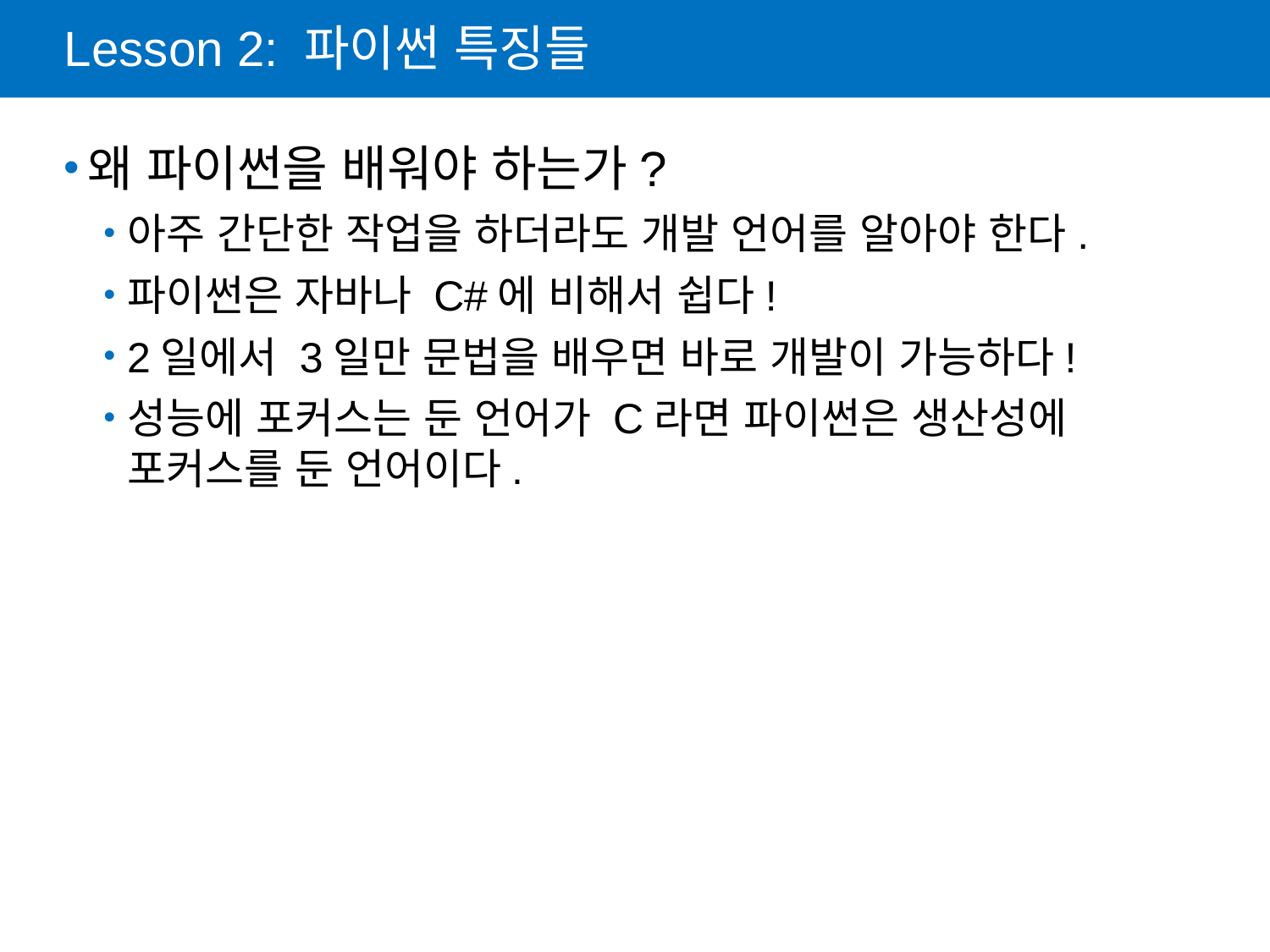

# Lesson 2: 파이썬 특징들
왜 파이썬을 배워야 하는가?
아주 간단한 작업을 하더라도 개발 언어를 알아야 한다.
파이썬은 자바나 C#에 비해서 쉽다!
2일에서 3일만 문법을 배우면 바로 개발이 가능하다!
성능에 포커스는 둔 언어가 C라면 파이썬은 생산성에 포커스를 둔 언어이다.